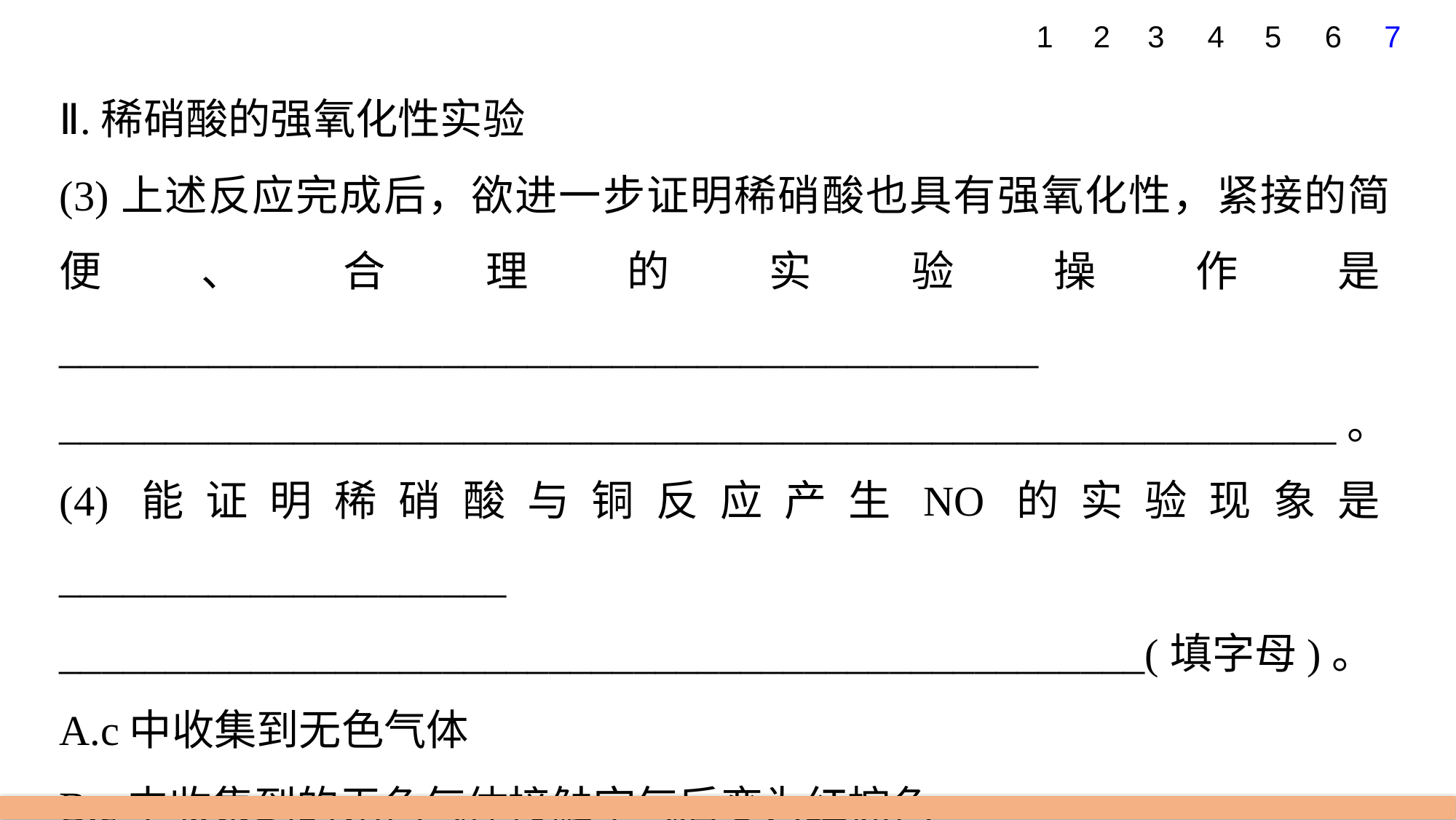

7
1
2
3
4
5
6
Ⅱ.稀硝酸的强氧化性实验
(3)上述反应完成后，欲进一步证明稀硝酸也具有强氧化性，紧接的简便、合理的实验操作是______________________________________________
____________________________________________________________。
(4)能证明稀硝酸与铜反应产生NO的实验现象是_____________________
___________________________________________________(填字母)。
A.c中收集到无色气体
B.c中收集到的无色气体接触空气后变为红棕色
C.b中产生的无色气体接触空气后变为红棕色